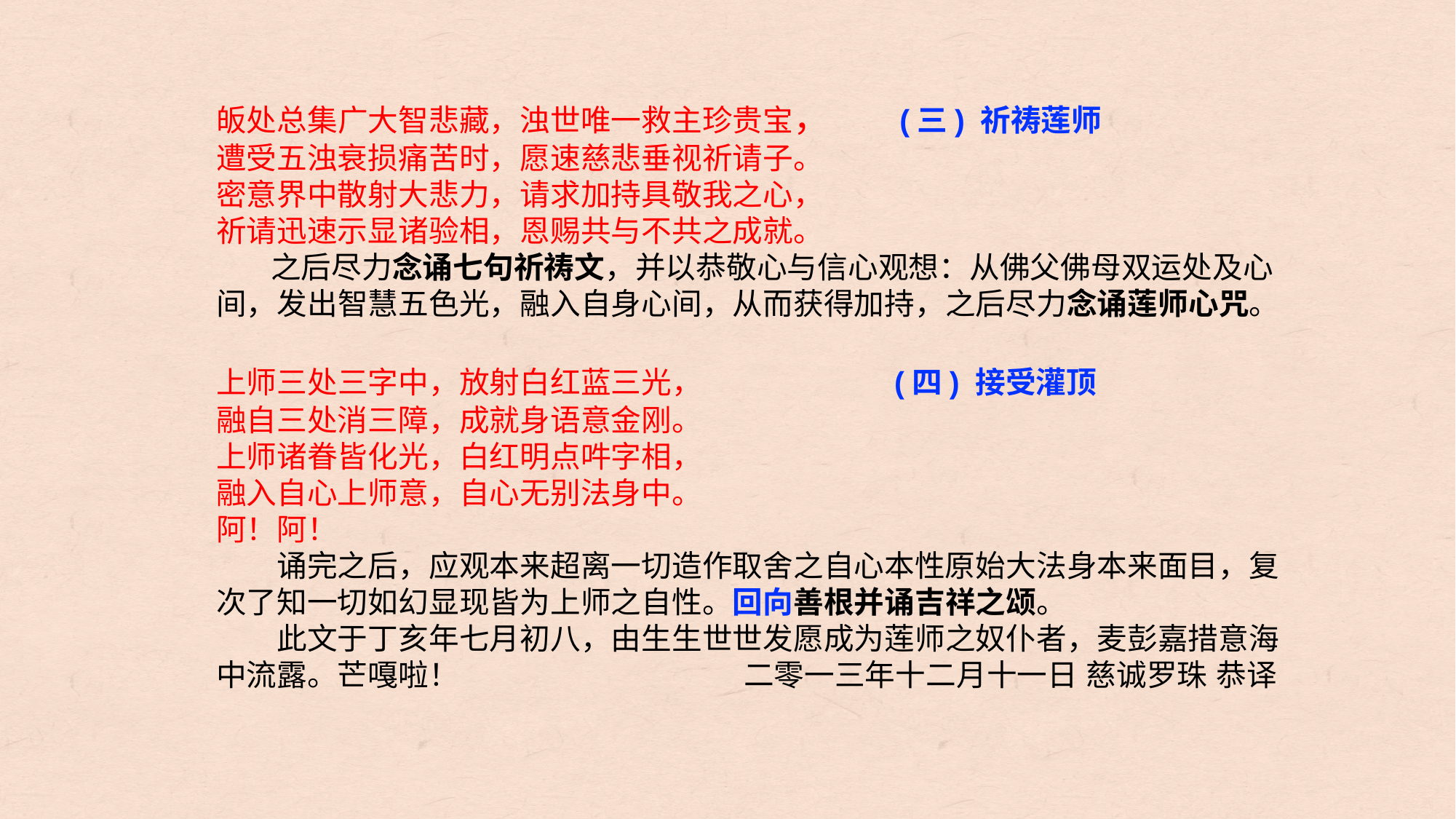

皈处总集广大智悲藏，浊世唯一救主珍贵宝，      (三) 祈祷莲师
遭受五浊衰损痛苦时，愿速慈悲垂视祈请子。
密意界中散射大悲力，请求加持具敬我之心，
祈请迅速示显诸验相，恩赐共与不共之成就。
　　之后尽力念诵七句祈祷文，并以恭敬心与信心观想：从佛父佛母双运处及心间，发出智慧五色光，融入自身心间，从而获得加持，之后尽力念诵莲师心咒。

上师三处三字中，放射白红蓝三光，                  (四) 接受灌顶
融自三处消三障，成就身语意金刚。
上师诸眷皆化光，白红明点吽字相，
融入自心上师意，自心无别法身中。
阿！阿！
　　诵完之后，应观本来超离一切造作取舍之自心本性原始大法身本来面目，复次了知一切如幻显现皆为上师之自性。回向善根并诵吉祥之颂。
　　此文于丁亥年七月初八，由生生世世发愿成为莲师之奴仆者，麦彭嘉措意海中流露。芒嘎啦！                                  二零一三年十二月十一日 慈诚罗珠 恭译